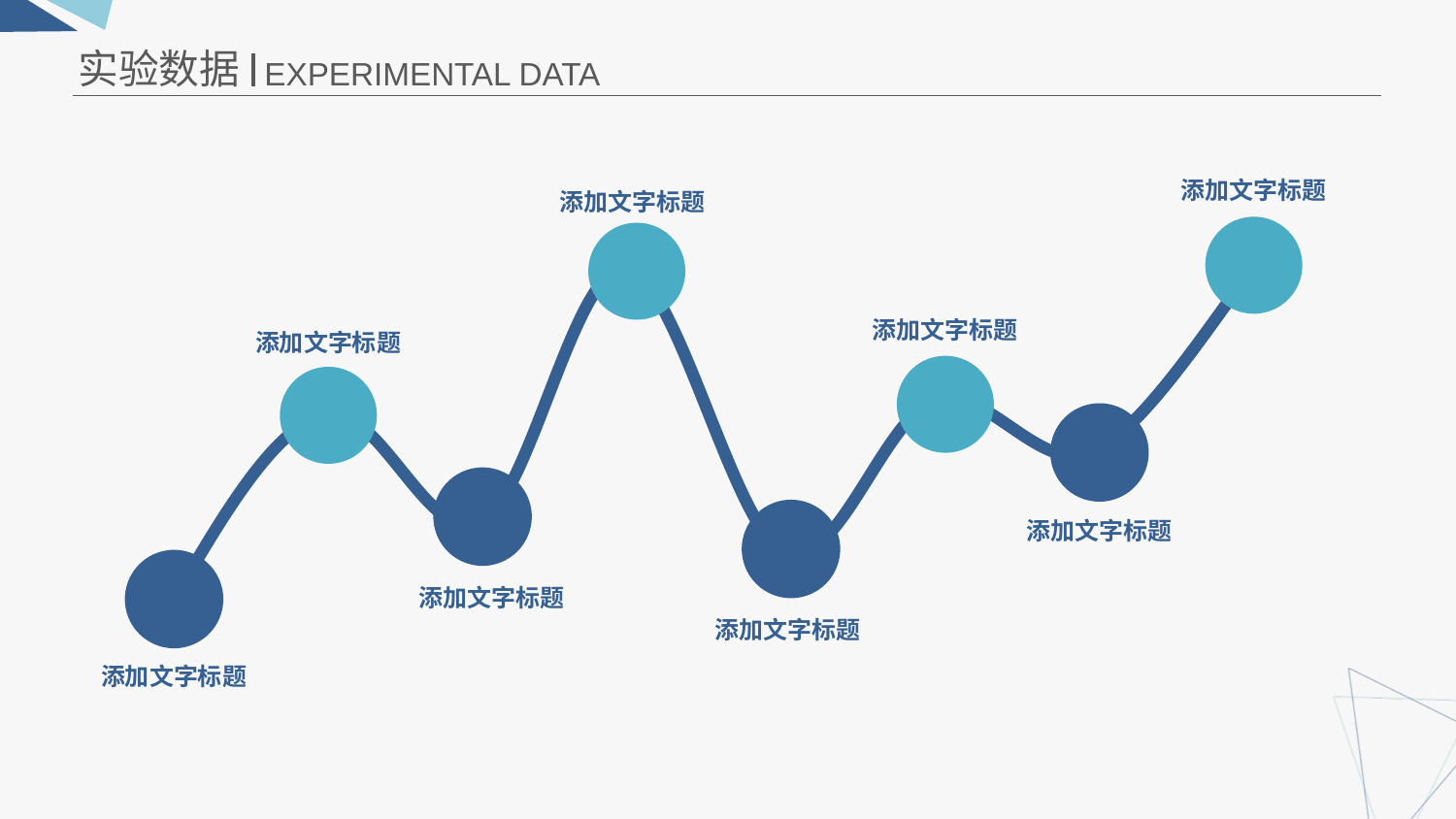

实验数据
EXPERIMENTAL DATA
添加文字标题
添加文字标题

添加文字标题
添加文字标题

添加文字标题

添加文字标题
添加文字标题
添加文字标题